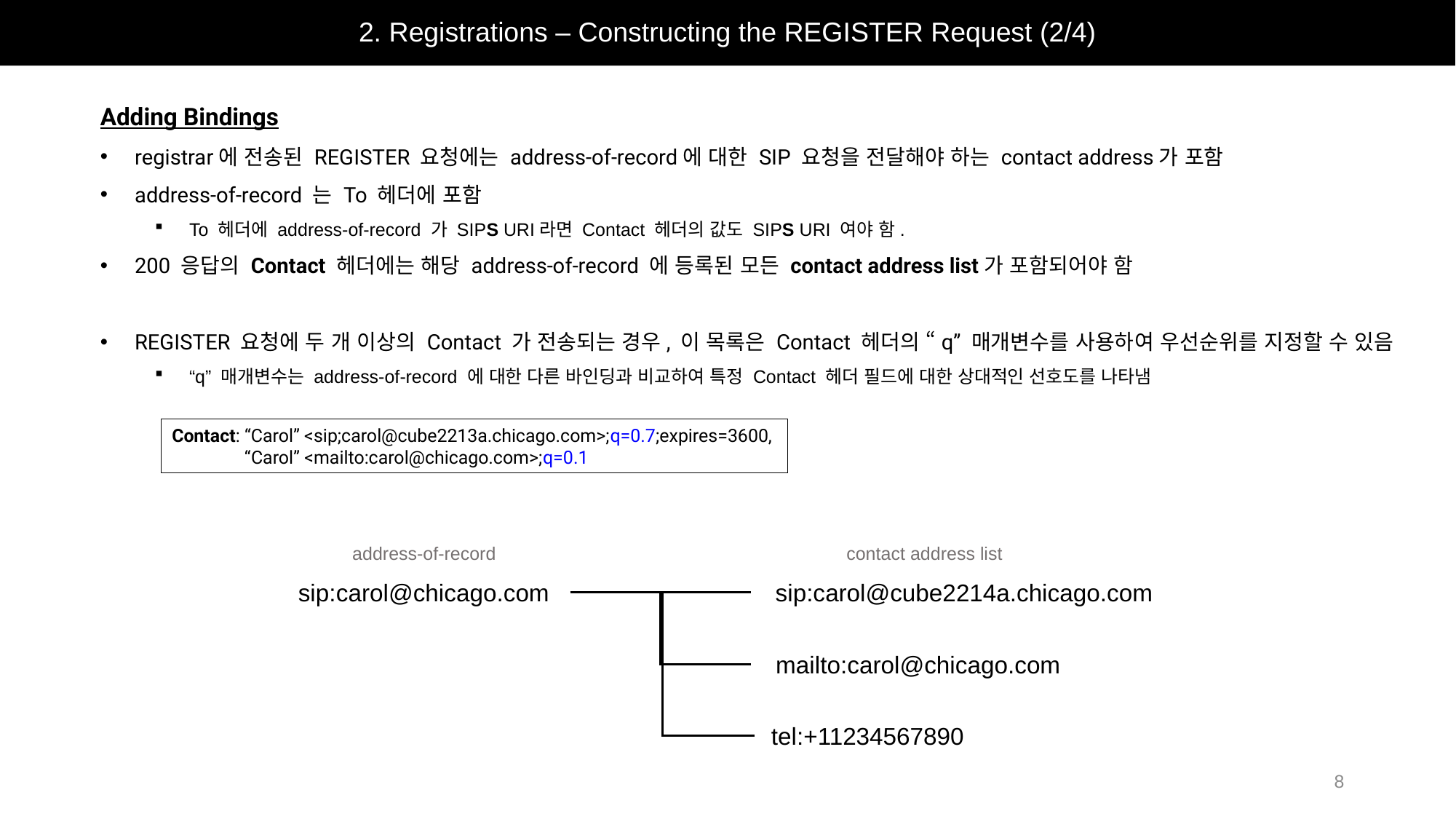

# 2. Registrations – Constructing the REGISTER Request (2/4)
Adding Bindings
registrar에 전송된 REGISTER 요청에는 address-of-record에 대한 SIP 요청을 전달해야 하는 contact address가 포함
address-of-record 는 To 헤더에 포함
To 헤더에 address-of-record 가 SIPS URI라면 Contact 헤더의 값도 SIPS URI 여야 함.
200 응답의 Contact 헤더에는 해당 address-of-record 에 등록된 모든 contact address list가 포함되어야 함

REGISTER 요청에 두 개 이상의 Contact 가 전송되는 경우, 이 목록은 Contact 헤더의 “q” 매개변수를 사용하여 우선순위를 지정할 수 있음
“q” 매개변수는 address-of-record 에 대한 다른 바인딩과 비교하여 특정 Contact 헤더 필드에 대한 상대적인 선호도를 나타냄
Contact: “Carol” <sip;carol@cube2213a.chicago.com>;q=0.7;expires=3600,
                “Carol” <mailto:carol@chicago.com>;q=0.1
address-of-record
contact address list
sip:carol@chicago.com
sip:carol@cube2214a.chicago.com
mailto:carol@chicago.com
tel:+11234567890
8